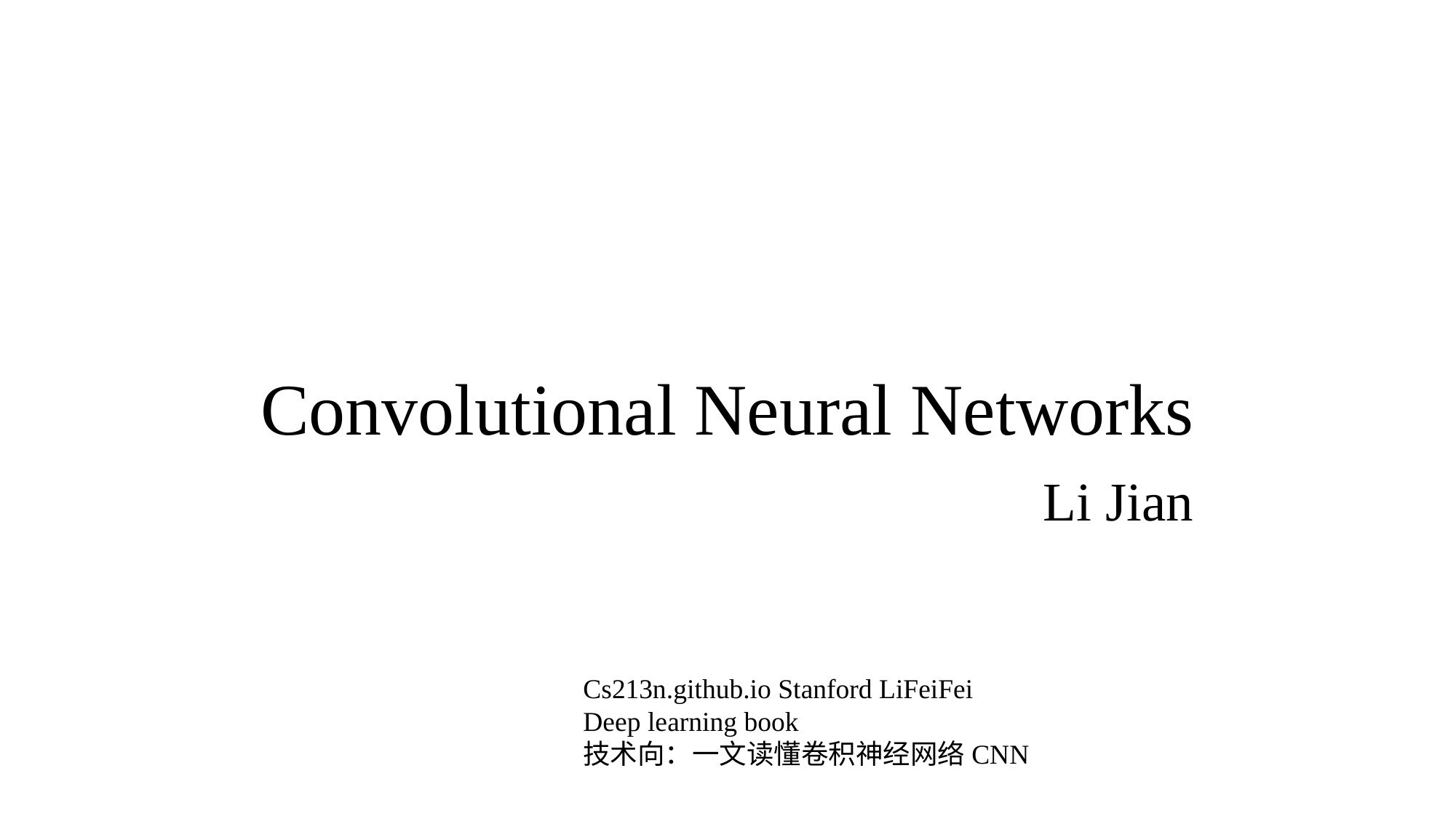

# Convolutional Neural Networks
							Li Jian
Cs213n.github.io Stanford LiFeiFei
Deep learning book
技术向：一文读懂卷积神经网络CNN